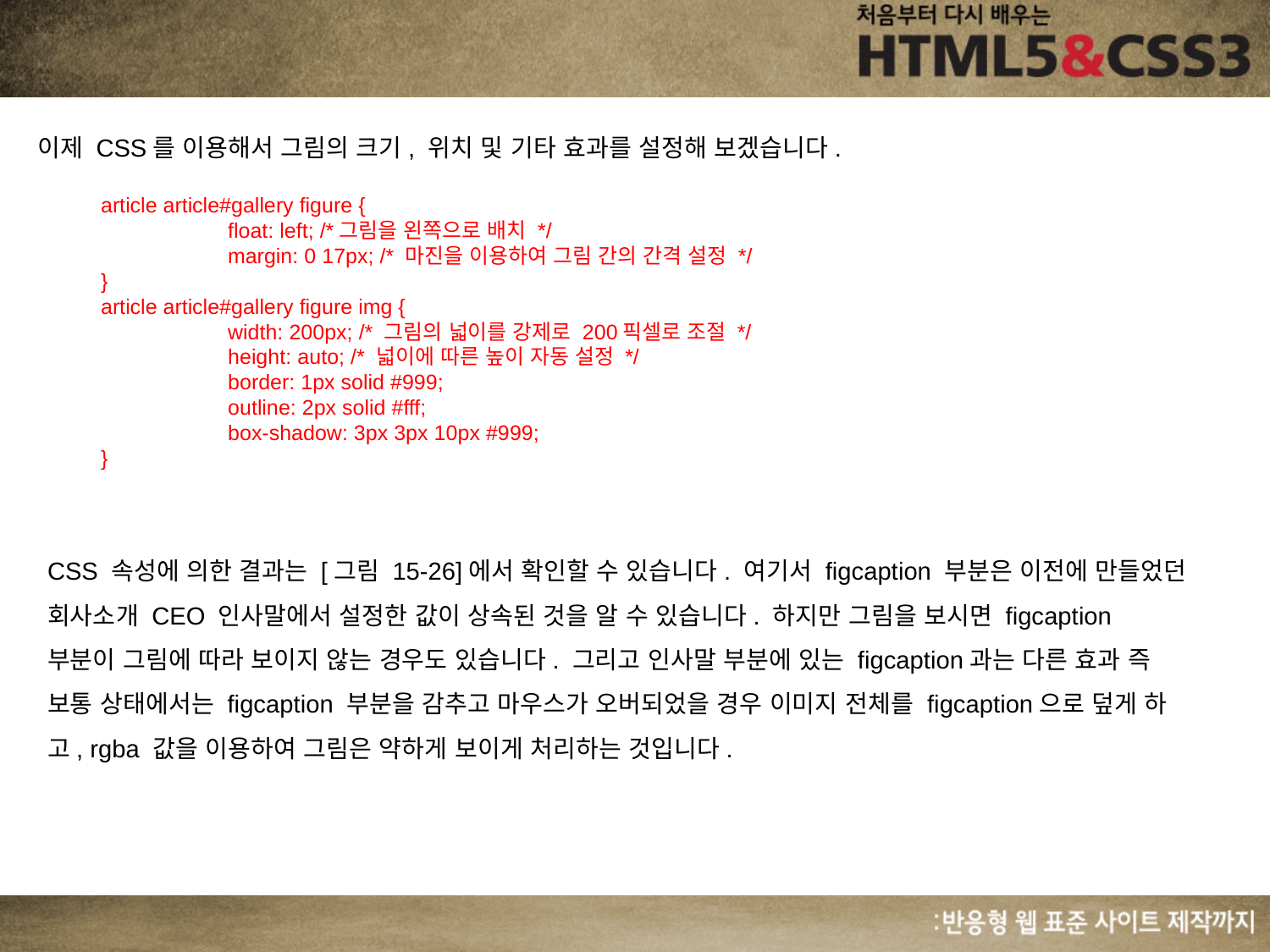

이제 CSS를 이용해서 그림의 크기, 위치 및 기타 효과를 설정해 보겠습니다.

article article#gallery figure {
	float: left; /*그림을 왼쪽으로 배치 */
	margin: 0 17px; /* 마진을 이용하여 그림 간의 간격 설정 */
}
article article#gallery figure img {
	width: 200px; /* 그림의 넓이를 강제로 200픽셀로 조절 */
	height: auto; /* 넓이에 따른 높이 자동 설정 */
	border: 1px solid #999;
	outline: 2px solid #fff;
	box-shadow: 3px 3px 10px #999;
}

CSS 속성에 의한 결과는 [그림 15-26]에서 확인할 수 있습니다. 여기서 figcaption 부분은 이전에 만들었던 회사소개 CEO 인사말에서 설정한 값이 상속된 것을 알 수 있습니다. 하지만 그림을 보시면 figcaption 부분이 그림에 따라 보이지 않는 경우도 있습니다. 그리고 인사말 부분에 있는 figcaption과는 다른 효과 즉 보통 상태에서는 figcaption 부분을 감추고 마우스가 오버되었을 경우 이미지 전체를 figcaption으로 덮게 하고, rgba 값을 이용하여 그림은 약하게 보이게 처리하는 것입니다.